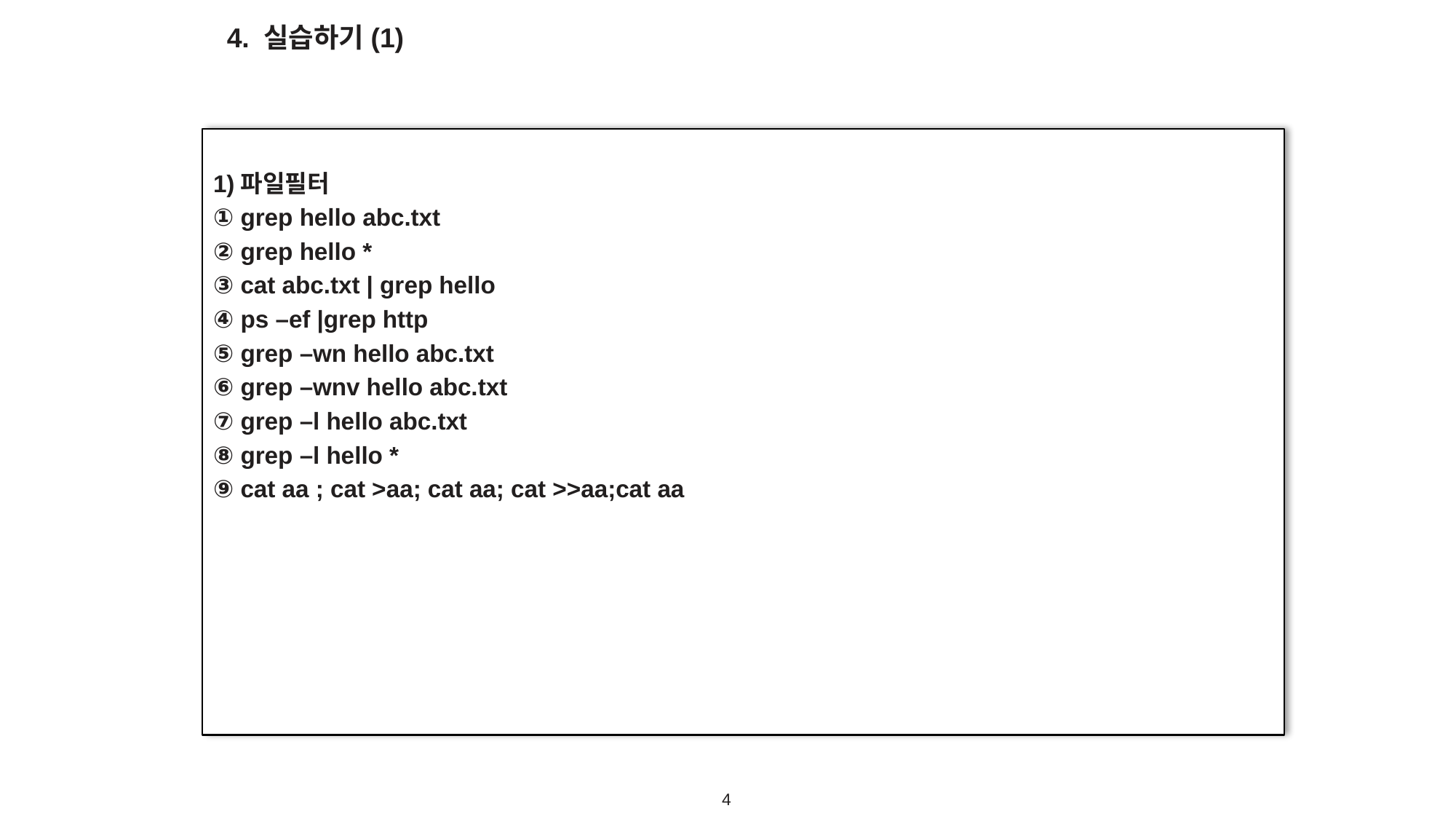

4. 실습하기(1)

1)파일필터
① grep hello abc.txt
② grep hello *
③ cat abc.txt | grep hello
④ ps –ef |grep http
⑤ grep –wn hello abc.txt
⑥ grep –wnv hello abc.txt
⑦ grep –l hello abc.txt
⑧ grep –l hello *
⑨ cat aa ; cat >aa; cat aa; cat >>aa;cat aa
4